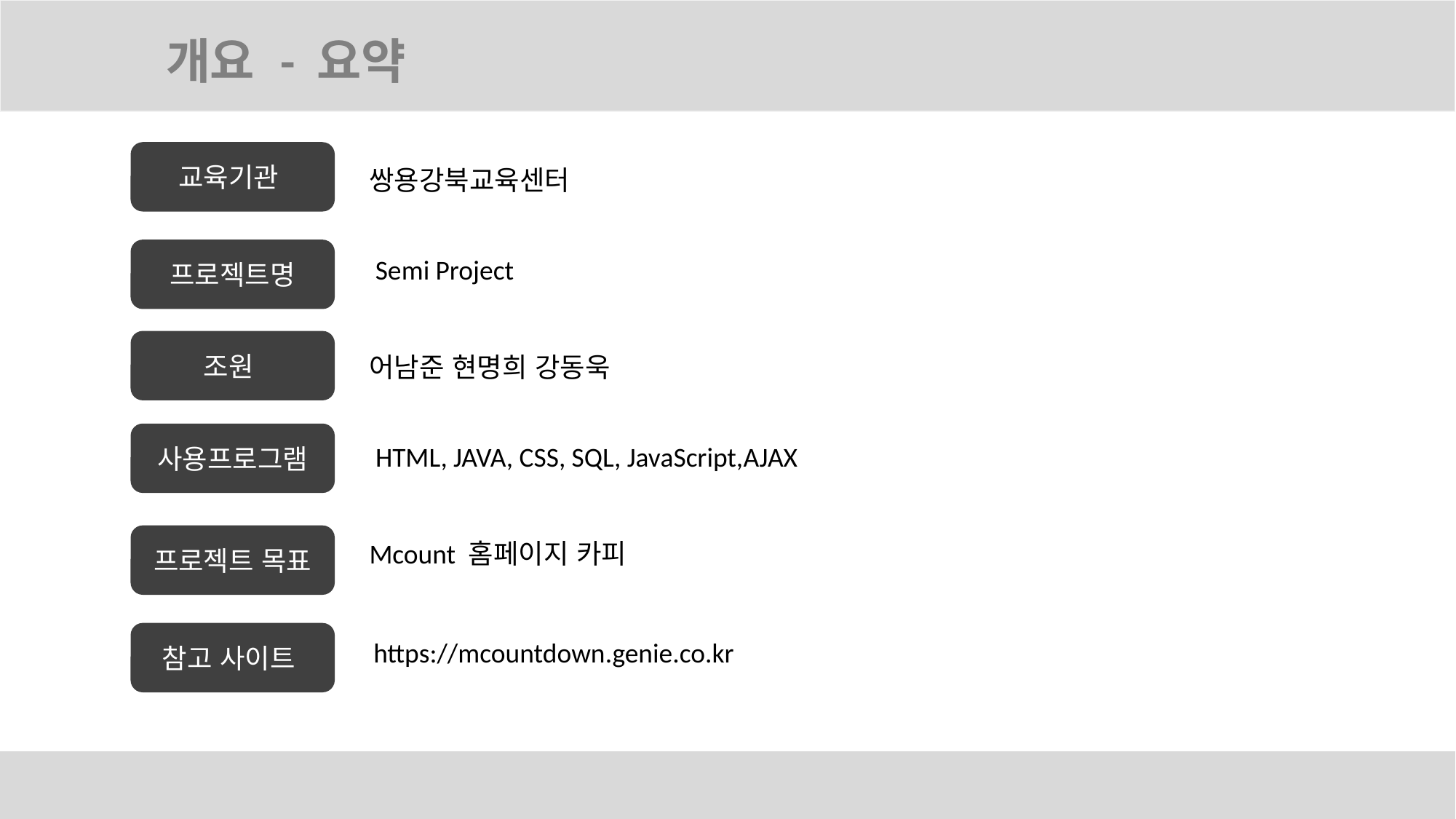

# 개요 - 요약
교육기관
쌍용강북교육센터
 Semi Project
프로젝트명
조원
어남준 현명희 강동욱
 HTML, JAVA, CSS, SQL, JavaScript,AJAX
사용프로그램
Mcount 홈페이지 카피
프로젝트 목표
https://mcountdown.genie.co.kr
참고 사이트